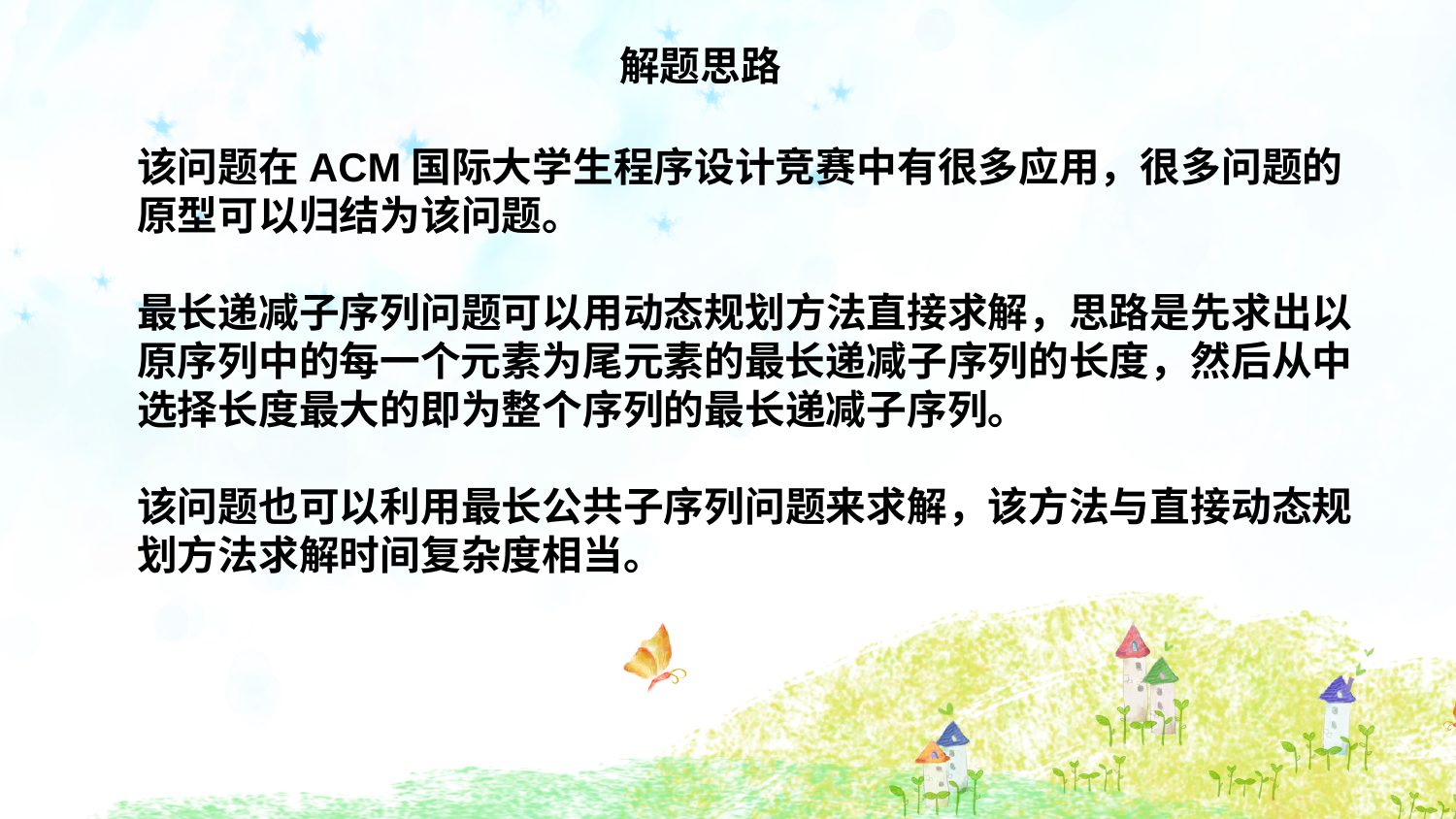

解题思路
该问题在ACM国际大学生程序设计竞赛中有很多应用，很多问题的原型可以归结为该问题。

最长递减子序列问题可以用动态规划方法直接求解，思路是先求出以原序列中的每一个元素为尾元素的最长递减子序列的长度，然后从中选择长度最大的即为整个序列的最长递减子序列。

该问题也可以利用最长公共子序列问题来求解，该方法与直接动态规划方法求解时间复杂度相当。